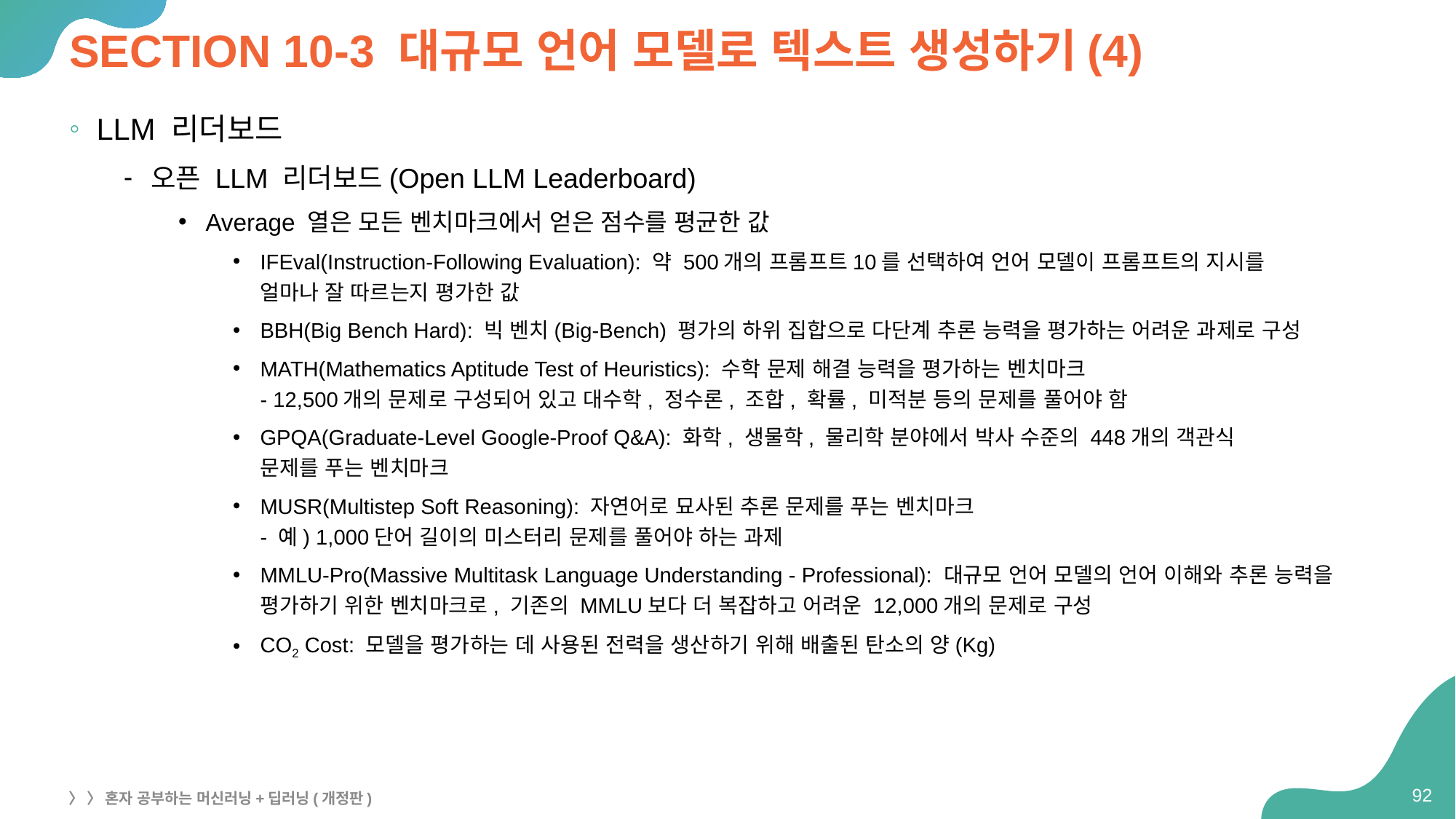

# SECTION 10-3 대규모 언어 모델로 텍스트 생성하기(4)
LLM 리더보드
오픈 LLM 리더보드(Open LLM Leaderboard)
Average 열은 모든 벤치마크에서 얻은 점수를 평균한 값
IFEval(Instruction-Following Evaluation): 약 500개의 프롬프트10를 선택하여 언어 모델이 프롬프트의 지시를
얼마나 잘 따르는지 평가한 값
BBH(Big Bench Hard): 빅 벤치(Big-Bench) 평가의 하위 집합으로 다단계 추론 능력을 평가하는 어려운 과제로 구성
MATH(Mathematics Aptitude Test of Heuristics): 수학 문제 해결 능력을 평가하는 벤치마크
- 12,500개의 문제로 구성되어 있고 대수학, 정수론, 조합, 확률, 미적분 등의 문제를 풀어야 함
GPQA(Graduate-Level Google-Proof Q&A): 화학, 생물학, 물리학 분야에서 박사 수준의 448개의 객관식
문제를 푸는 벤치마크
MUSR(Multistep Soft Reasoning): 자연어로 묘사된 추론 문제를 푸는 벤치마크
- 예) 1,000단어 길이의 미스터리 문제를 풀어야 하는 과제
MMLU-Pro(Massive Multitask Language Understanding - Professional): 대규모 언어 모델의 언어 이해와 추론 능력을
평가하기 위한 벤치마크로, 기존의 MMLU보다 더 복잡하고 어려운 12,000개의 문제로 구성
CO2 Cost: 모델을 평가하는 데 사용된 전력을 생산하기 위해 배출된 탄소의 양(Kg)
92
〉 〉 혼자 공부하는 머신러닝+딥러닝(개정판)